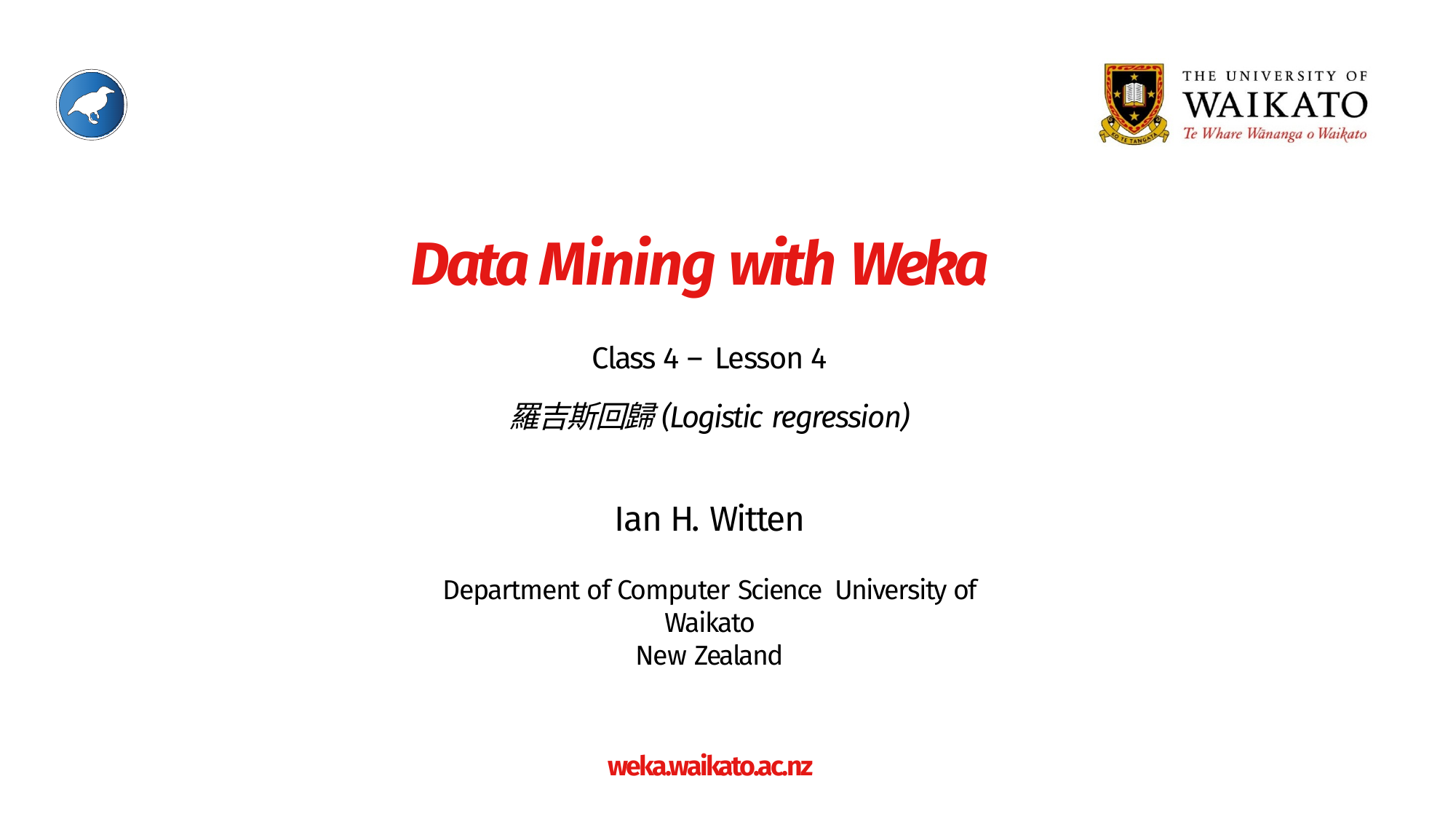

# Data Mining with Weka
Class 4 – Lesson 4
羅吉斯回歸(Logistic regression)

Ian H. Witten

Department of Computer Science  University of Waikato
New Zealand

weka.waikato.ac.nz